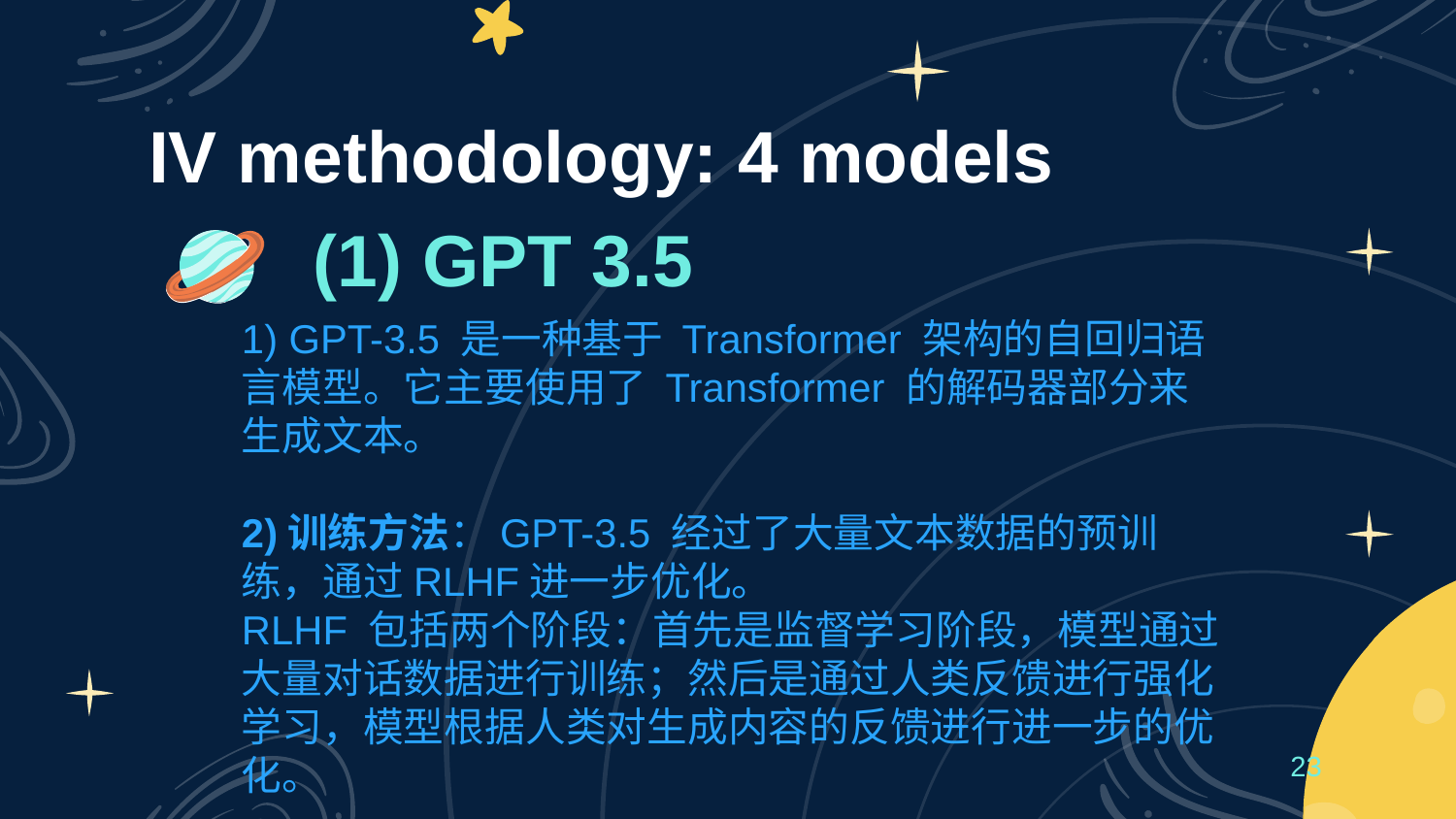

# IV methodology: 4 models
(1) GPT 3.5

1) GPT-3.5 是一种基于 Transformer 架构的自回归语言模型。它主要使用了 Transformer 的解码器部分来生成文本。

2)训练方法：GPT-3.5 经过了大量文本数据的预训练，通过RLHF进一步优化。
RLHF 包括两个阶段：首先是监督学习阶段，模型通过大量对话数据进行训练；然后是通过人类反馈进行强化学习，模型根据人类对生成内容的反馈进行进一步的优化。

23